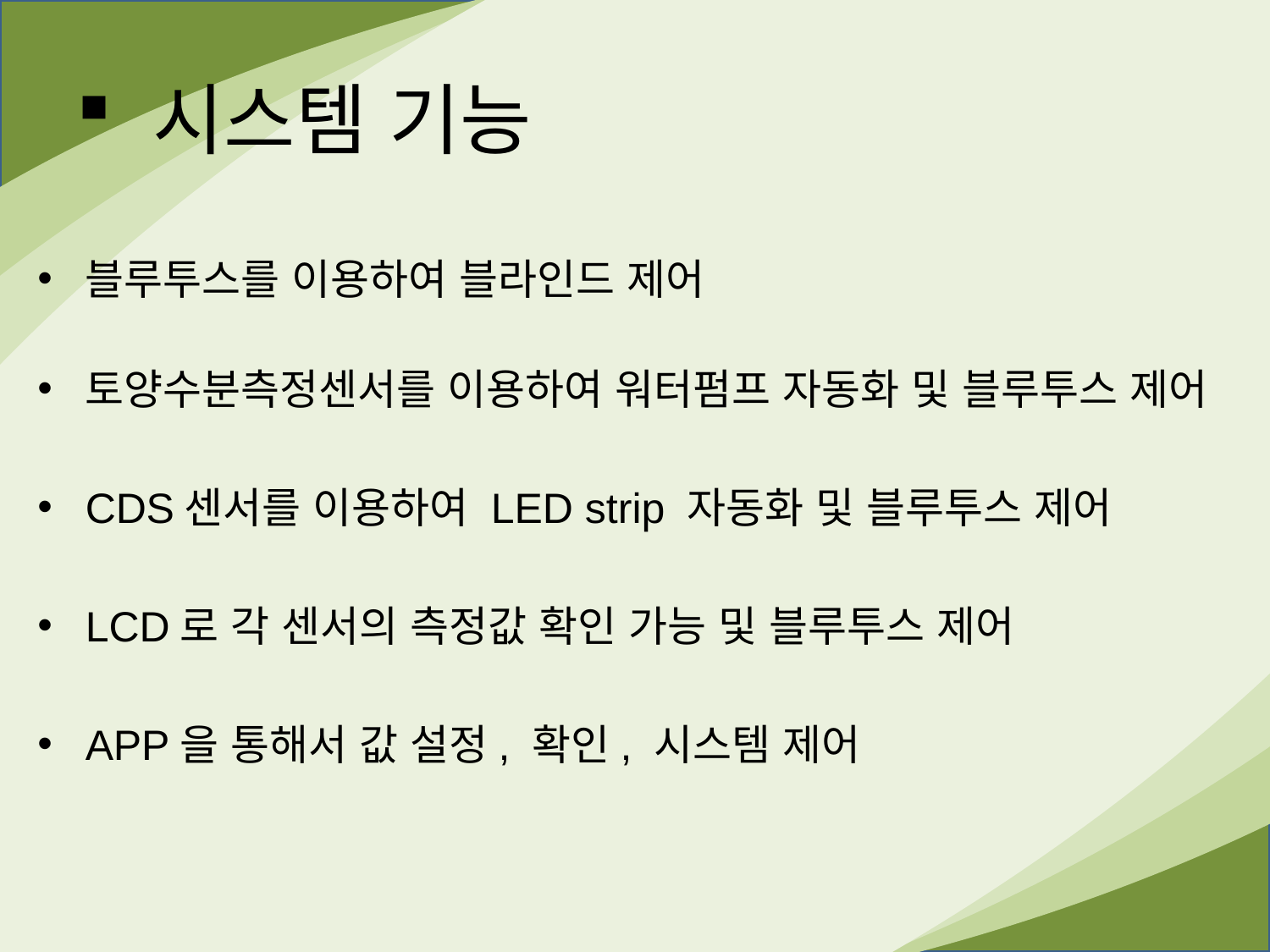

시스템 기능
블루투스를 이용하여 블라인드 제어
토양수분측정센서를 이용하여 워터펌프 자동화 및 블루투스 제어

CDS센서를 이용하여 LED strip 자동화 및 블루투스 제어

LCD로 각 센서의 측정값 확인 가능 및 블루투스 제어

APP을 통해서 값 설정, 확인, 시스템 제어